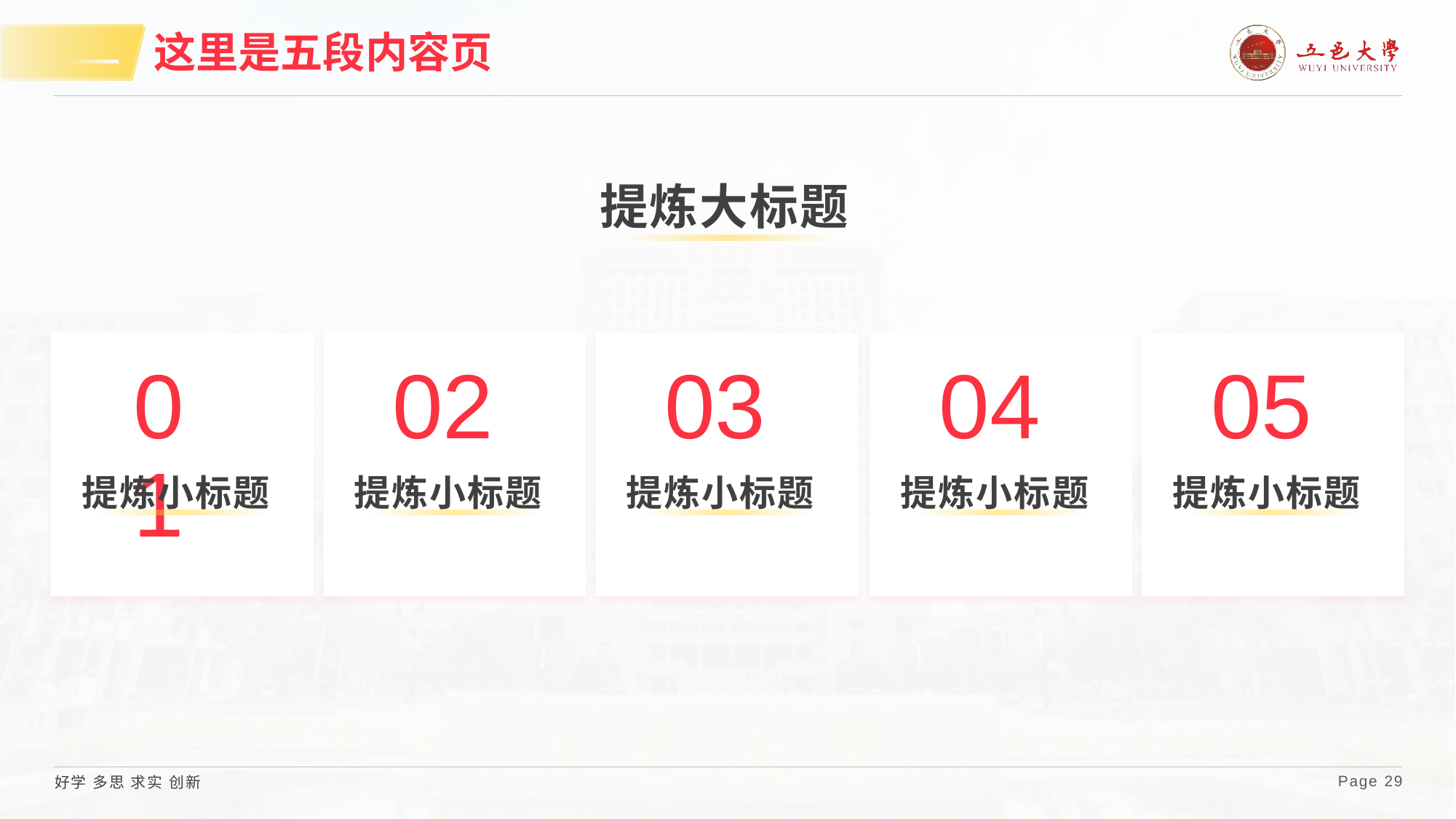

# 这里是五段内容页
提炼大标题

01
02
03
04
05
提炼小标题
提炼小标题
提炼小标题
提炼小标题
提炼小标题